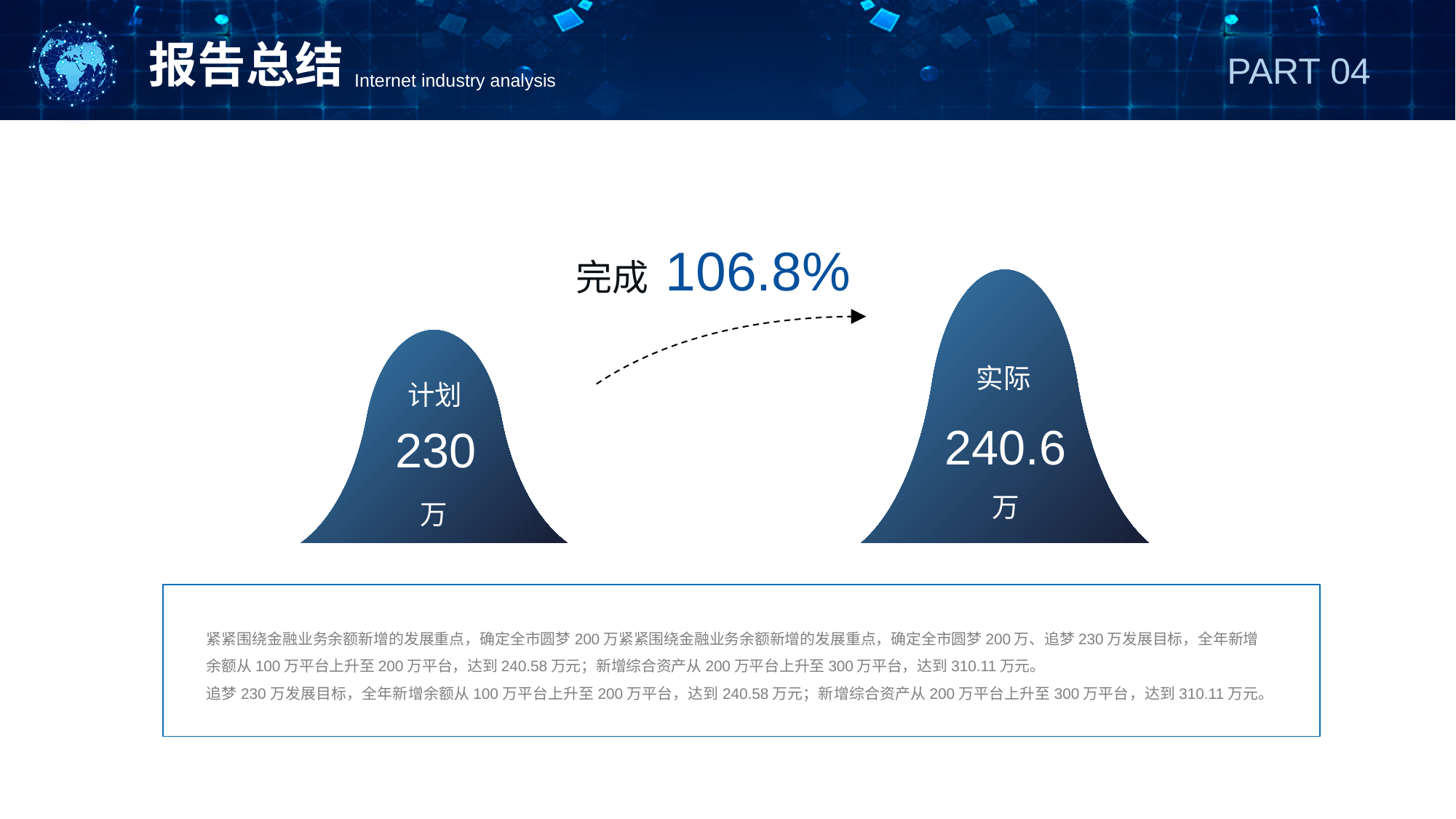

报告总结
Internet industry analysis
PART 04
完成 106.8%

实际
计划
240.6
230
万
万

紧紧围绕金融业务余额新增的发展重点，确定全市圆梦200万紧紧围绕金融业务余额新增的发展重点，确定全市圆梦200万、追梦230万发展目标，全年新增余额从100万平台上升至200万平台，达到240.58万元；新增综合资产从200万平台上升至300万平台，达到310.11万元。
追梦230万发展目标，全年新增余额从100万平台上升至200万平台，达到240.58万元；新增综合资产从200万平台上升至300万平台，达到310.11万元。